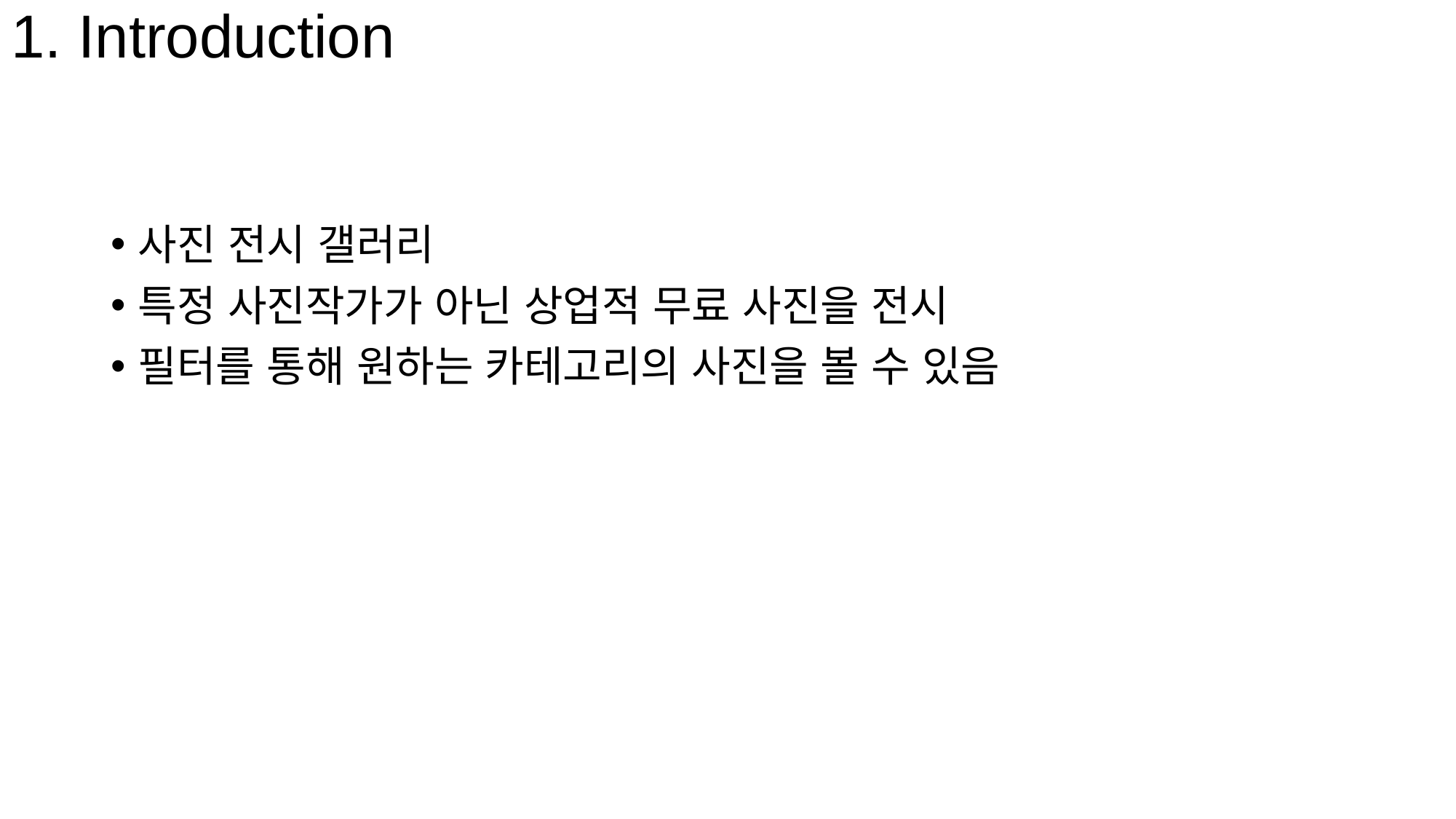

1. Introduction
사진 전시 갤러리
특정 사진작가가 아닌 상업적 무료 사진을 전시
필터를 통해 원하는 카테고리의 사진을 볼 수 있음